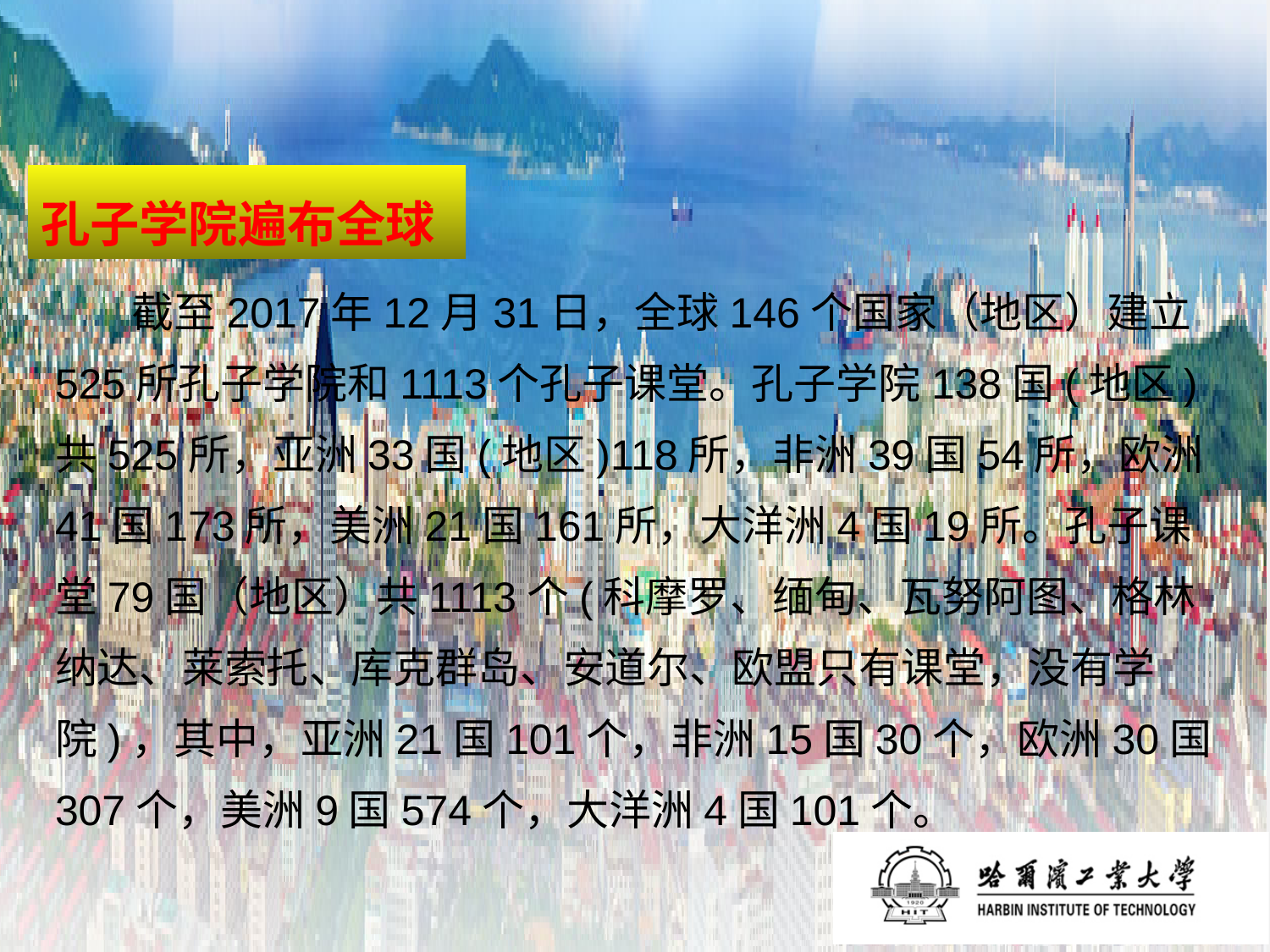

# 孔子学院遍布全球
       截至2017年12月31日，全球146个国家（地区）建立525所孔子学院和1113个孔子课堂。孔子学院138国(地区)共525所，亚洲33国(地区)118所，非洲39国54所，欧洲41国173所，美洲21国161所，大洋洲4国19所。孔子课堂79国（地区）共1113个(科摩罗、缅甸、瓦努阿图、格林纳达、莱索托、库克群岛、安道尔、欧盟只有课堂，没有学院)，其中，亚洲21国101个，非洲15国30个，欧洲30国307个，美洲9国574个，大洋洲4国101个。